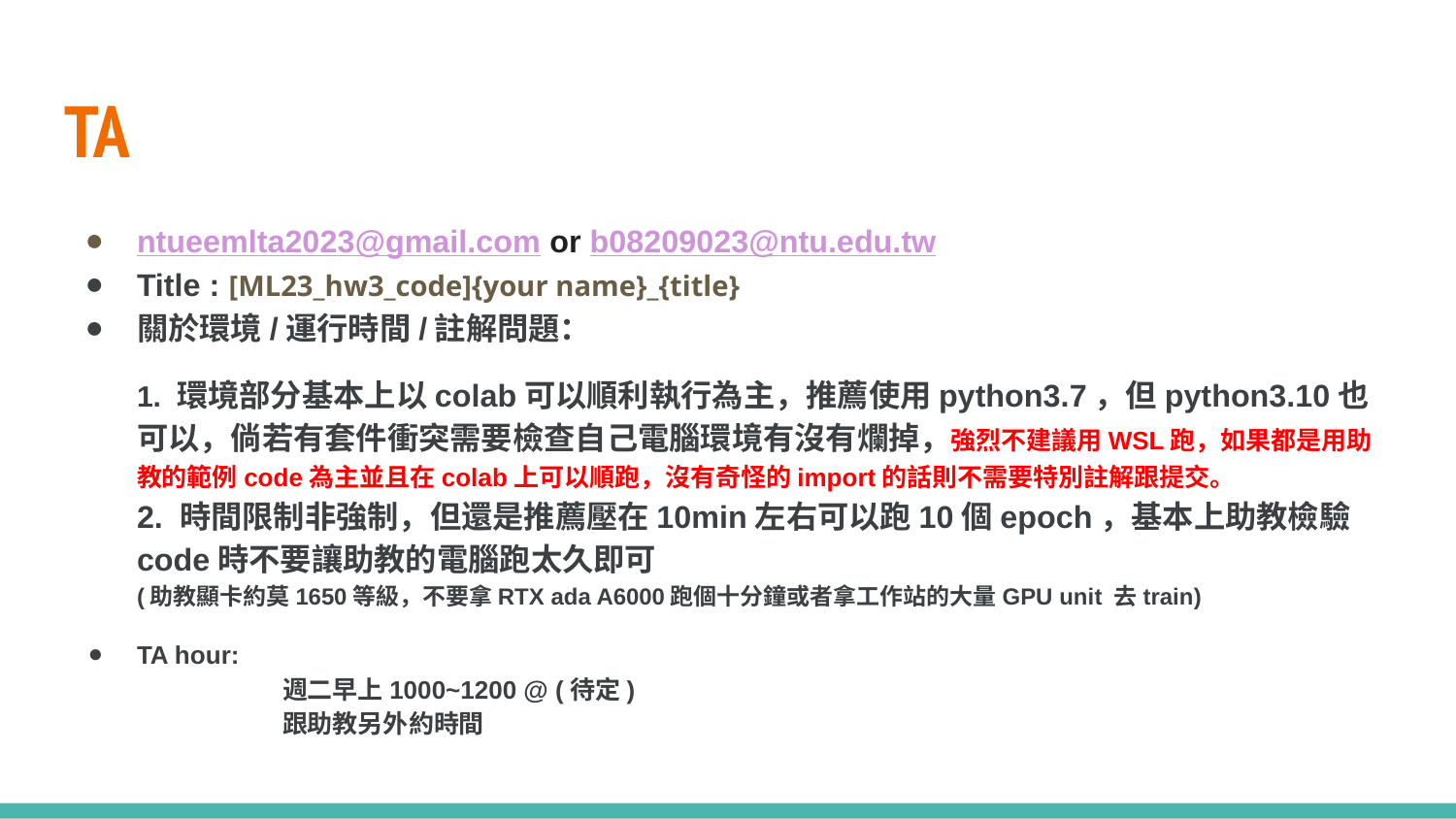

# TA
ntueemlta2023@gmail.com or b08209023@ntu.edu.tw
Title : [ML23_hw3_code]{your name}_{title}
關於環境/運行時間/註解問題：
1. 環境部分基本上以colab可以順利執行為主，推薦使用python3.7，但python3.10也可以，倘若有套件衝突需要檢查自己電腦環境有沒有爛掉，強烈不建議用WSL跑，如果都是用助教的範例code為主並且在colab上可以順跑，沒有奇怪的import的話則不需要特別註解跟提交。
2. 時間限制非強制，但還是推薦壓在10min左右可以跑10個epoch，基本上助教檢驗code時不要讓助教的電腦跑太久即可
(助教顯卡約莫1650等級，不要拿RTX ada A6000跑個十分鐘或者拿工作站的大量GPU unit 去train)
TA hour:
	週二早上1000~1200 @ (待定)
	跟助教另外約時間